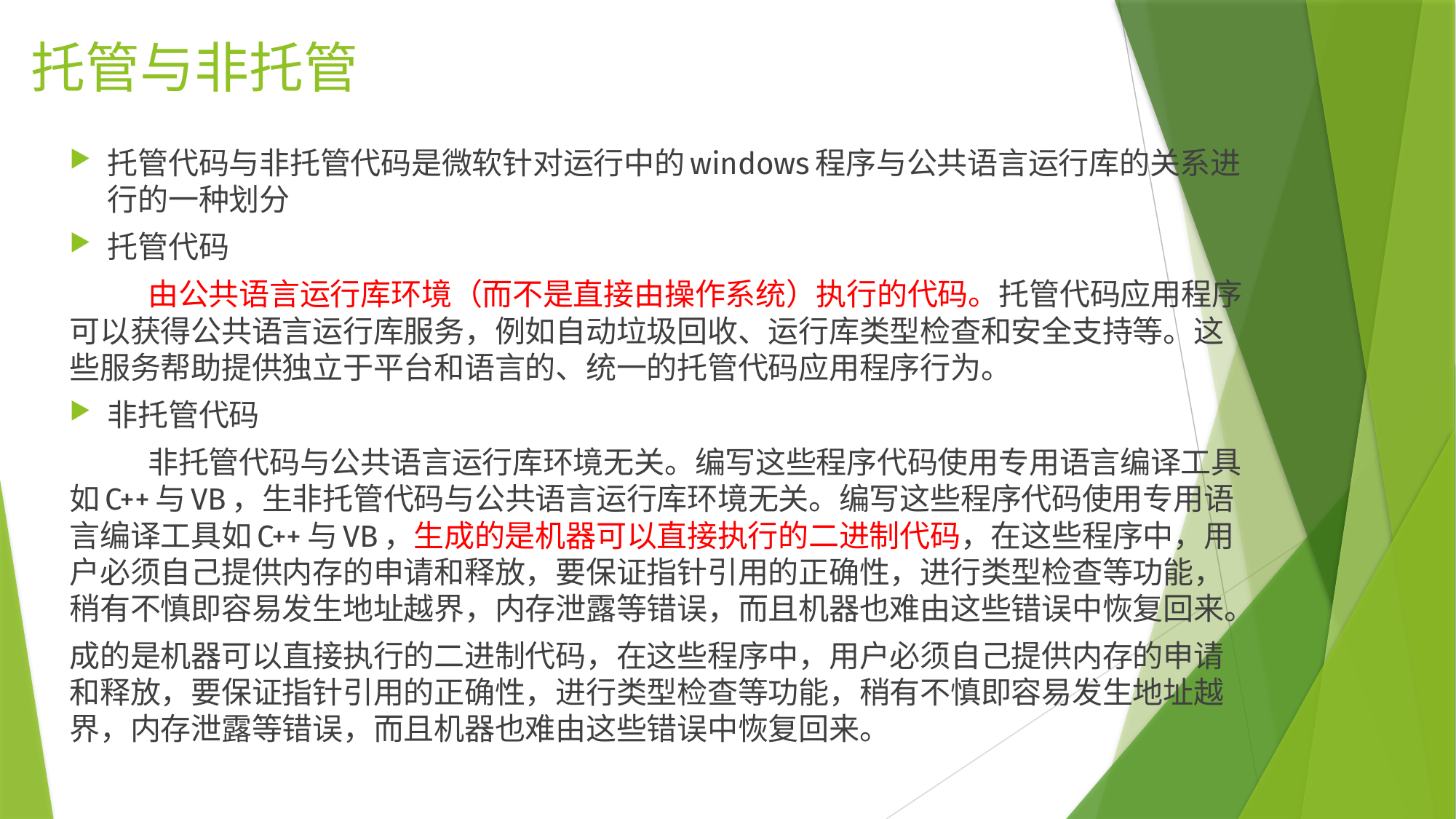

# 托管与非托管
托管代码与非托管代码是微软针对运行中的windows程序与公共语言运行库的关系进行的一种划分
托管代码
	由公共语言运行库环境（而不是直接由操作系统）执行的代码。托管代码应用程序可以获得公共语言运行库服务，例如自动垃圾回收、运行库类型检查和安全支持等。这些服务帮助提供独立于平台和语言的、统一的托管代码应用程序行为。
非托管代码
	非托管代码与公共语言运行库环境无关。编写这些程序代码使用专用语言编译工具如C++与VB，生非托管代码与公共语言运行库环境无关。编写这些程序代码使用专用语言编译工具如C++与VB，生成的是机器可以直接执行的二进制代码，在这些程序中，用户必须自己提供内存的申请和释放，要保证指针引用的正确性，进行类型检查等功能，稍有不慎即容易发生地址越界，内存泄露等错误，而且机器也难由这些错误中恢复回来。
成的是机器可以直接执行的二进制代码，在这些程序中，用户必须自己提供内存的申请和释放，要保证指针引用的正确性，进行类型检查等功能，稍有不慎即容易发生地址越界，内存泄露等错误，而且机器也难由这些错误中恢复回来。